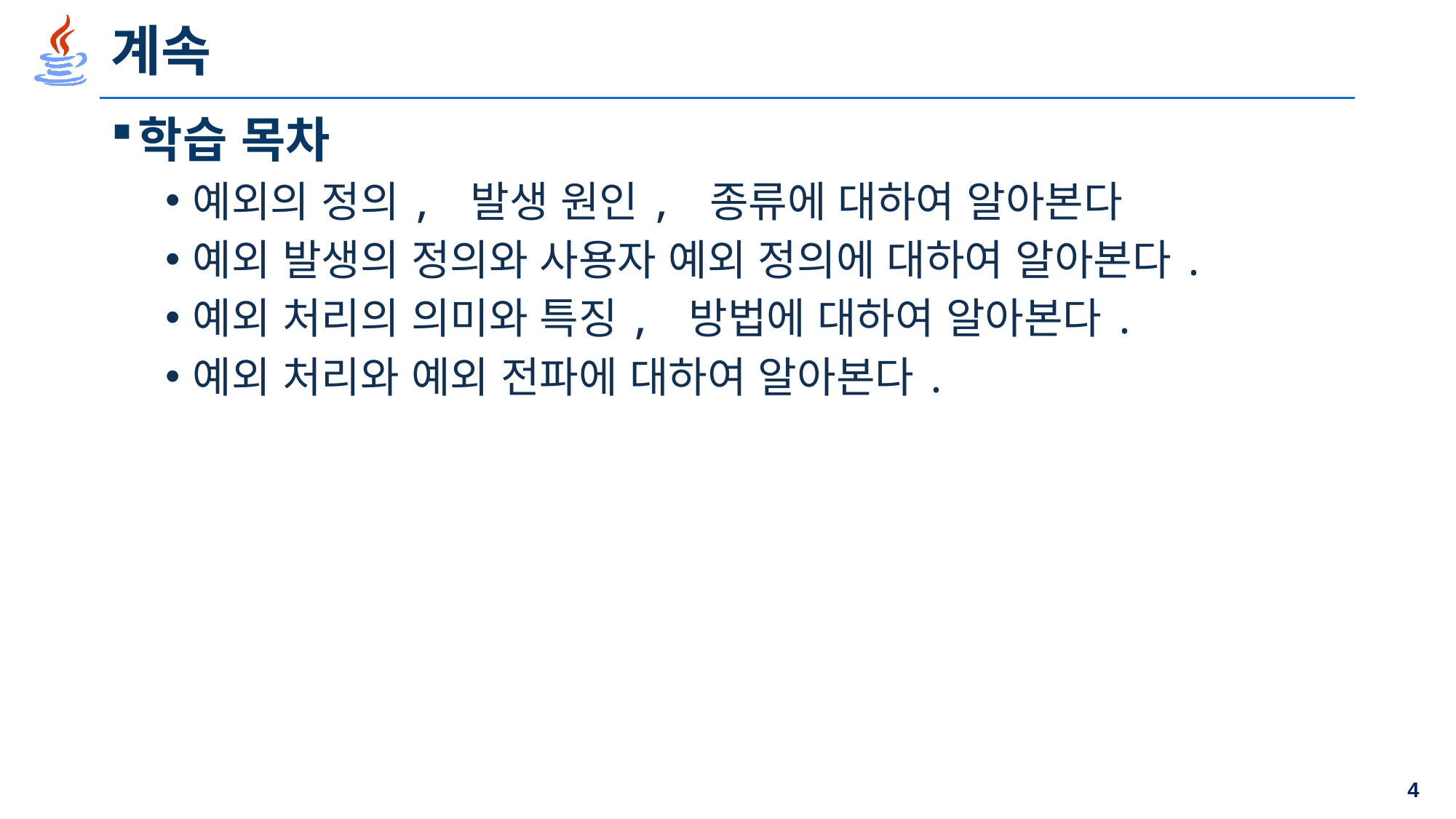

# 계속
학습 목차
예외의 정의, 발생 원인, 종류에 대하여 알아본다
예외 발생의 정의와 사용자 예외 정의에 대하여 알아본다.
예외 처리의 의미와 특징, 방법에 대하여 알아본다.
예외 처리와 예외 전파에 대하여 알아본다.
4